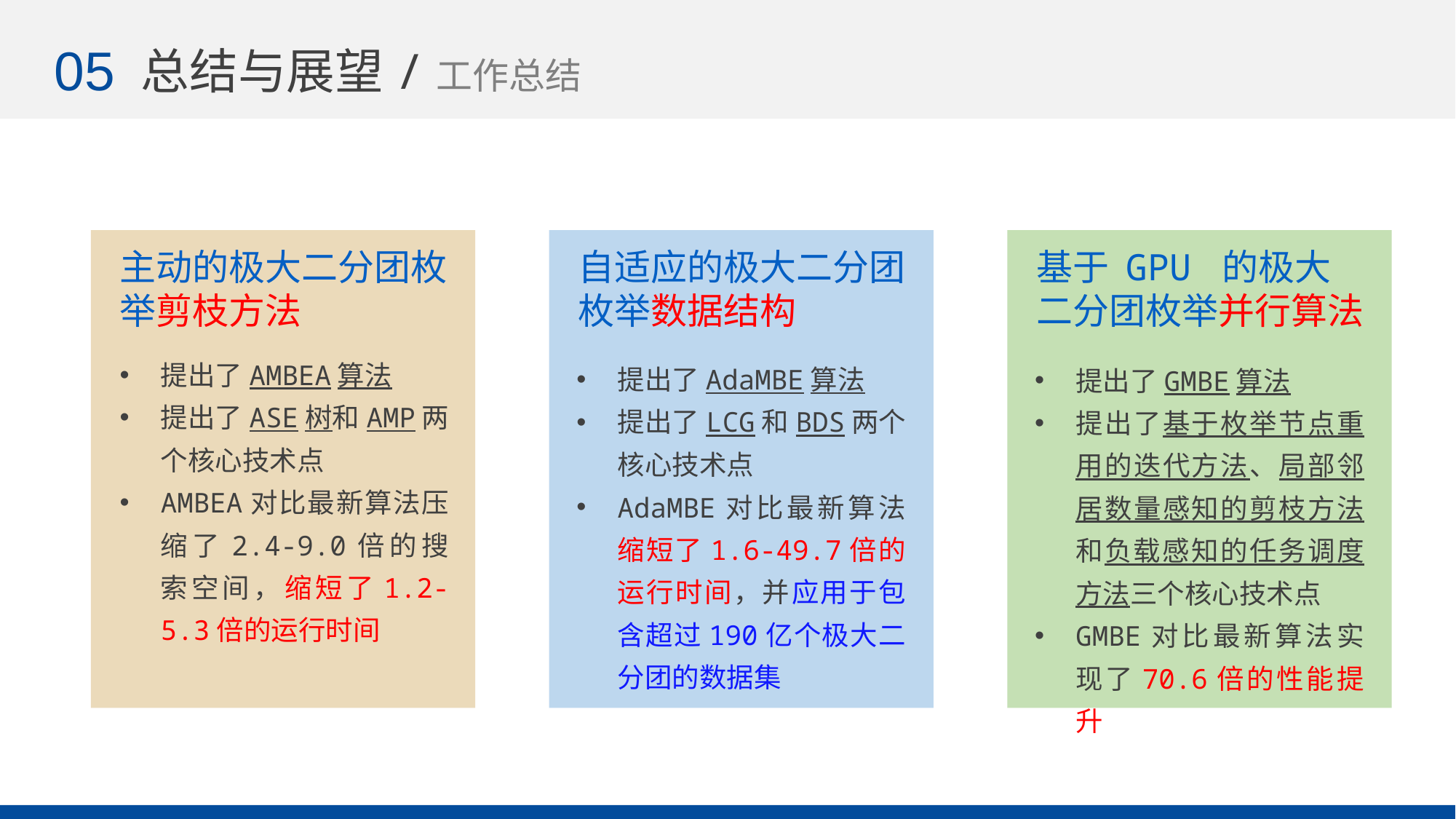

05
总结与展望/工作总结
47

主动的极大二分团枚举剪枝方法
自适应的极大二分团枚举数据结构
基于 GPU 的极大二分团枚举并行算法
提出了AMBEA算法
提出了ASE树和AMP两个核心技术点
AMBEA对比最新算法压缩了2.4-9.0倍的搜索空间，缩短了1.2-5.3倍的运行时间
提出了AdaMBE算法
提出了LCG和BDS两个核心技术点
AdaMBE对比最新算法缩短了1.6-49.7倍的运行时间，并应用于包含超过190亿个极大二分团的数据集
提出了GMBE算法
提出了基于枚举节点重用的迭代方法、局部邻居数量感知的剪枝方法和负载感知的任务调度方法三个核心技术点
GMBE对比最新算法实现了70.6倍的性能提升